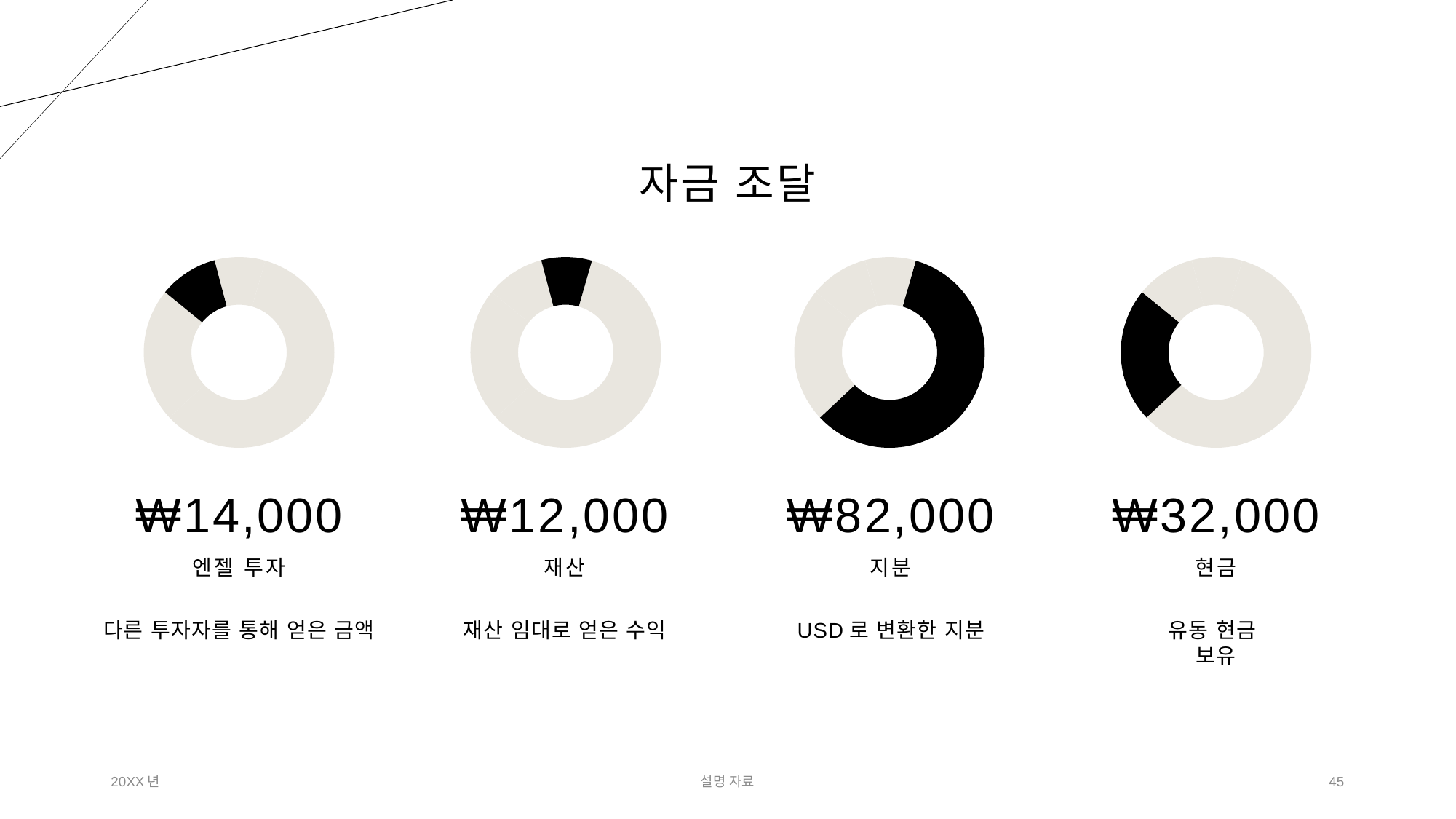

# 자금 조달

### Chart

| Category | 판매 |
|---|---|
| 1부 | 82000.0 |
| 2부 | 32000.0 |
| 3부 | 14000.0 |
| 4부 | 12000.0 |

### Chart

| Category | 판매 |
|---|---|
| 1부 | 82000.0 |
| 2부 | 32000.0 |
| 3부 | 14000.0 |
| 4부 | 12000.0 |

### Chart

| Category | 판매 |
|---|---|
| 1부 | 82000.0 |
| 2부 | 32000.0 |
| 3부 | 14000.0 |
| 4부 | 12000.0 |

### Chart

| Category | 판매 |
|---|---|
| 1부 | 82000.0 |
| 2부 | 32000.0 |
| 3부 | 14000.0 |
| 4부 | 12000.0 |
₩32,000
₩14,000
₩12,000
₩82,000
현금
엔젤 투자
재산
지분
유동 현금
보유

다른 투자자를 통해 얻은 금액
재산 임대로 얻은 수익
USD로 변환한 지분

20XX년
설명 자료
45